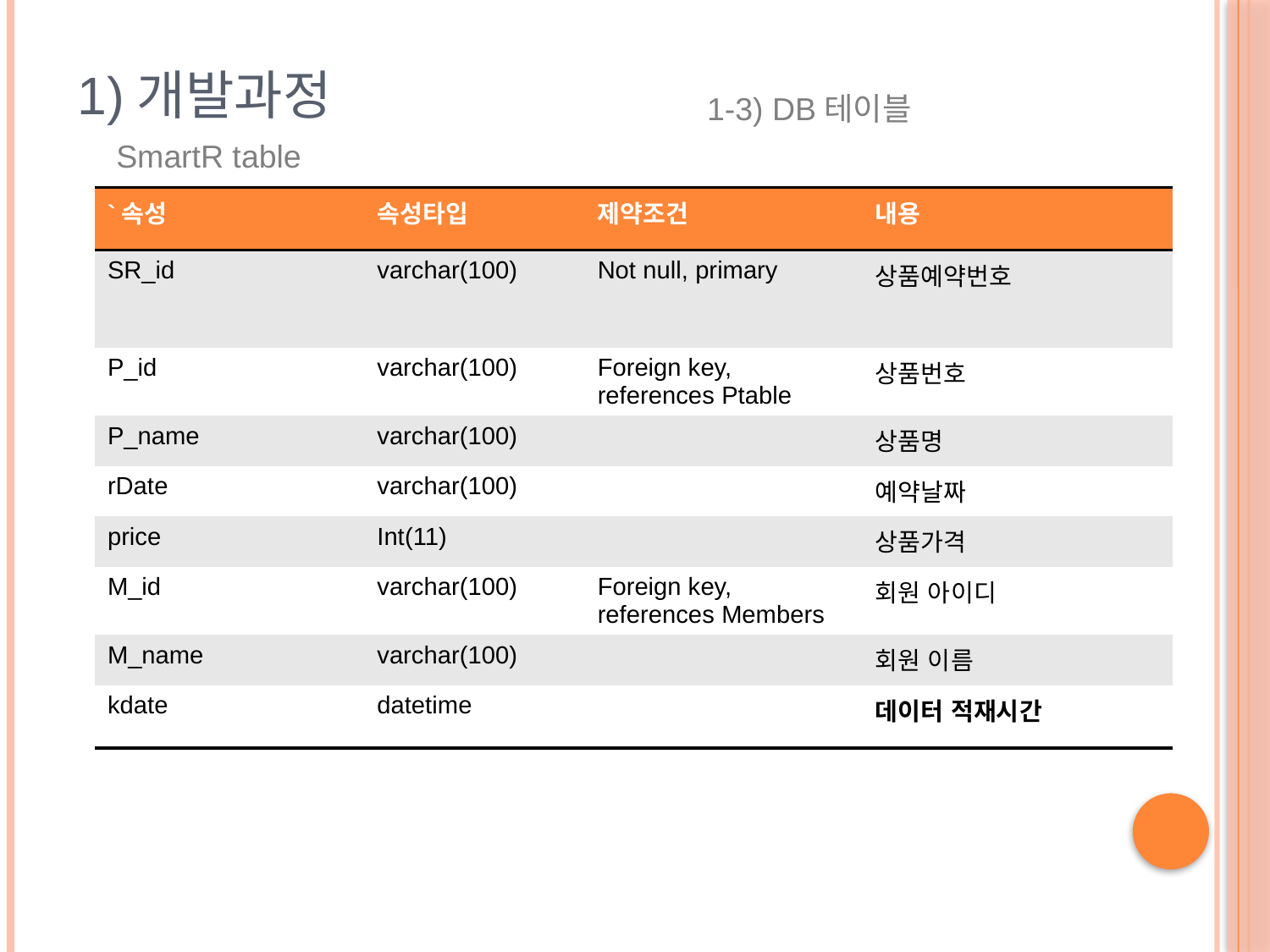

# 1)개발과정
1-3) DB테이블
SmartR table
| `속성 | 속성타입 | 제약조건 | 내용 |
| --- | --- | --- | --- |
| SR\_id | varchar(100) | Not null, primary | 상품예약번호 |
| P\_id | varchar(100) | Foreign key, references Ptable | 상품번호 |
| P\_name | varchar(100) |  | 상품명 |
| rDate | varchar(100) |  | 예약날짜 |
| price | Int(11) |  | 상품가격 |
| M\_id | varchar(100) | Foreign key, references Members | 회원 아이디 |
| M\_name | varchar(100) |  | 회원 이름 |
| kdate | datetime |  | 데이터 적재시간 |